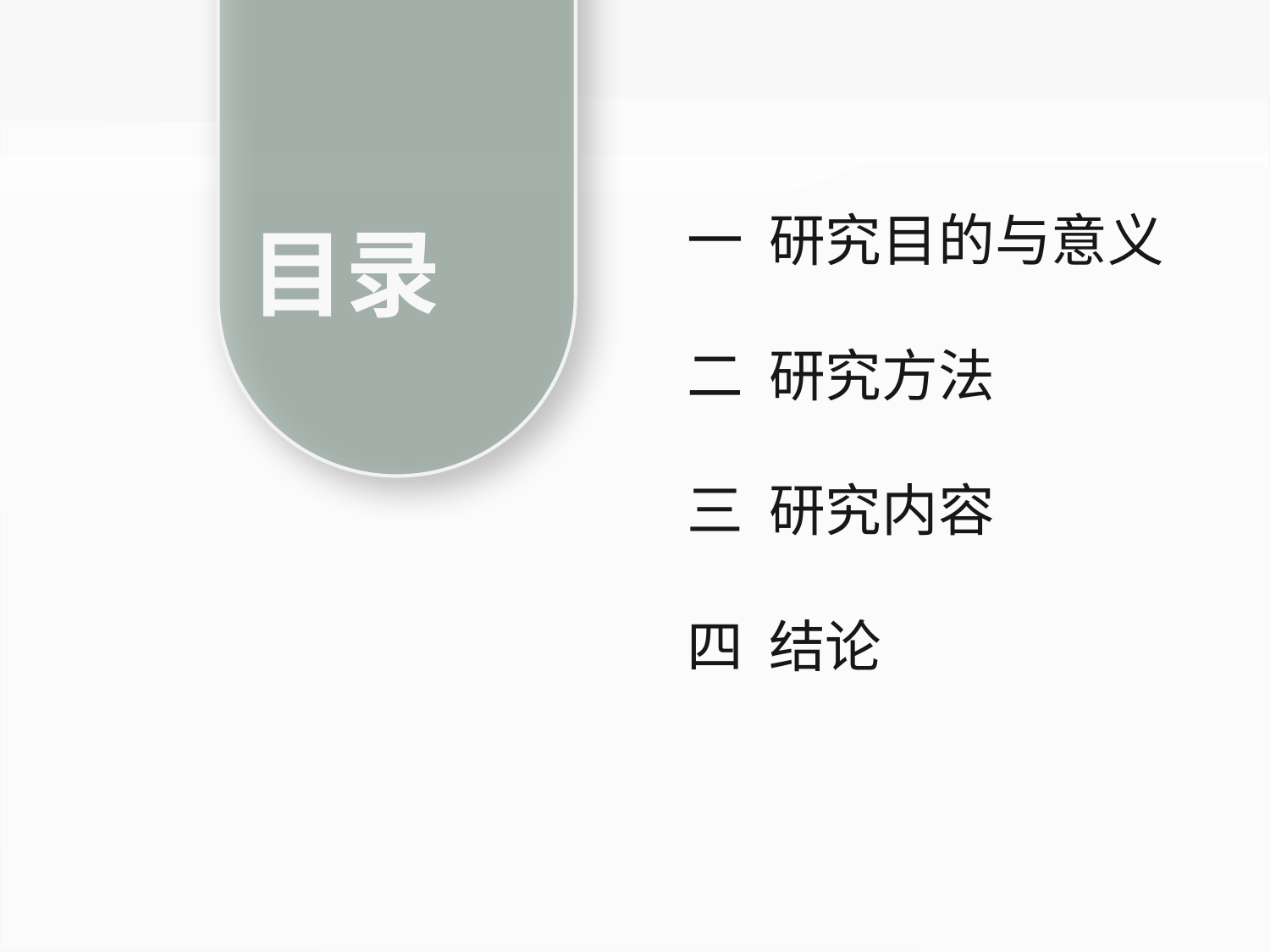

一  研究目的与意义
目录
二  研究方法
三  研究内容
四  结论